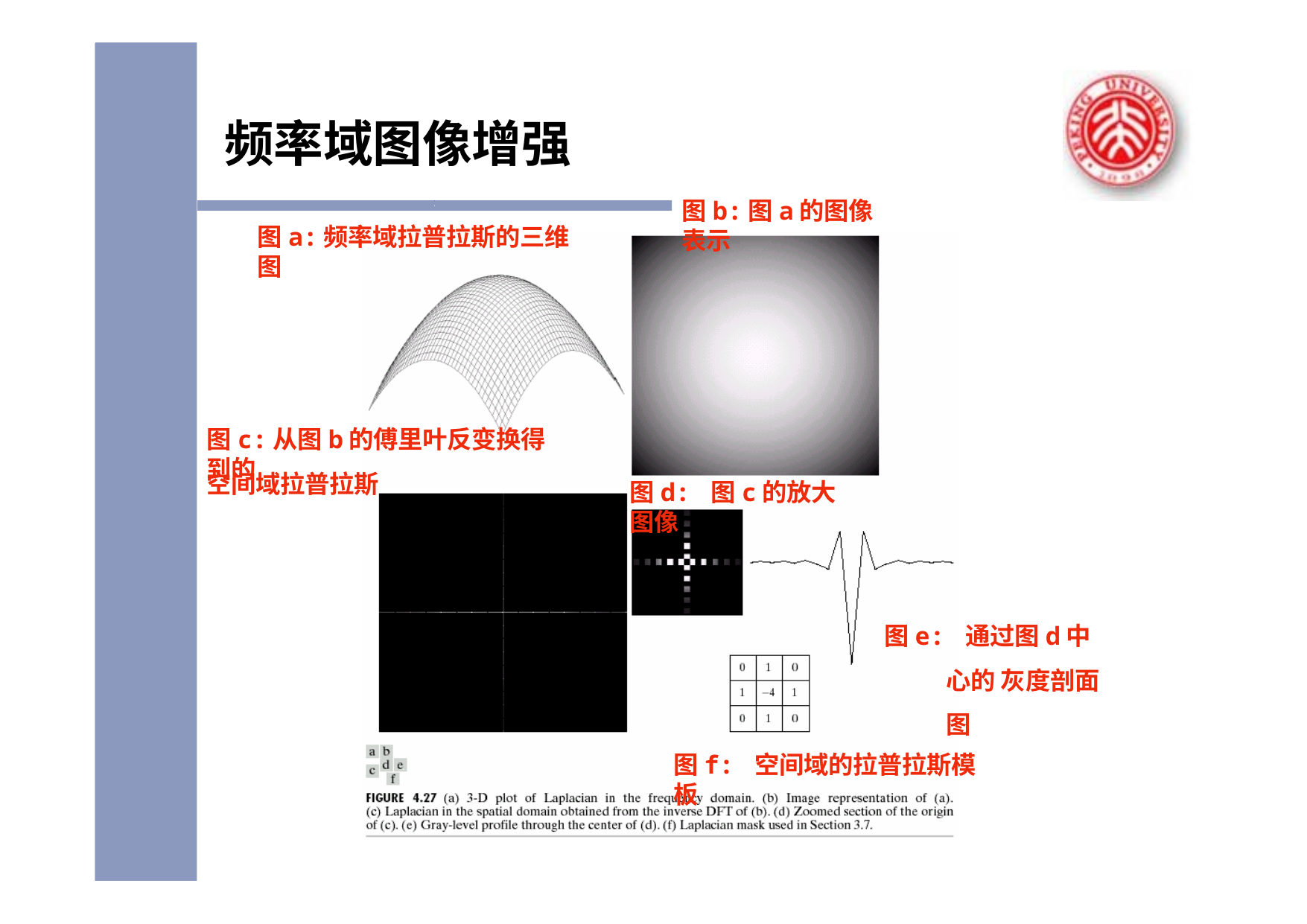

# 频率域图像增强
图b:图a的图像表示

图a:频率域拉普拉斯的三维图

图c:从图b的傅里叶反变换得到的
空间域拉普拉斯
图d: 图c的放大图像
图e: 通过图d中心的 灰度剖面图
图f: 空间域的拉普拉斯模板